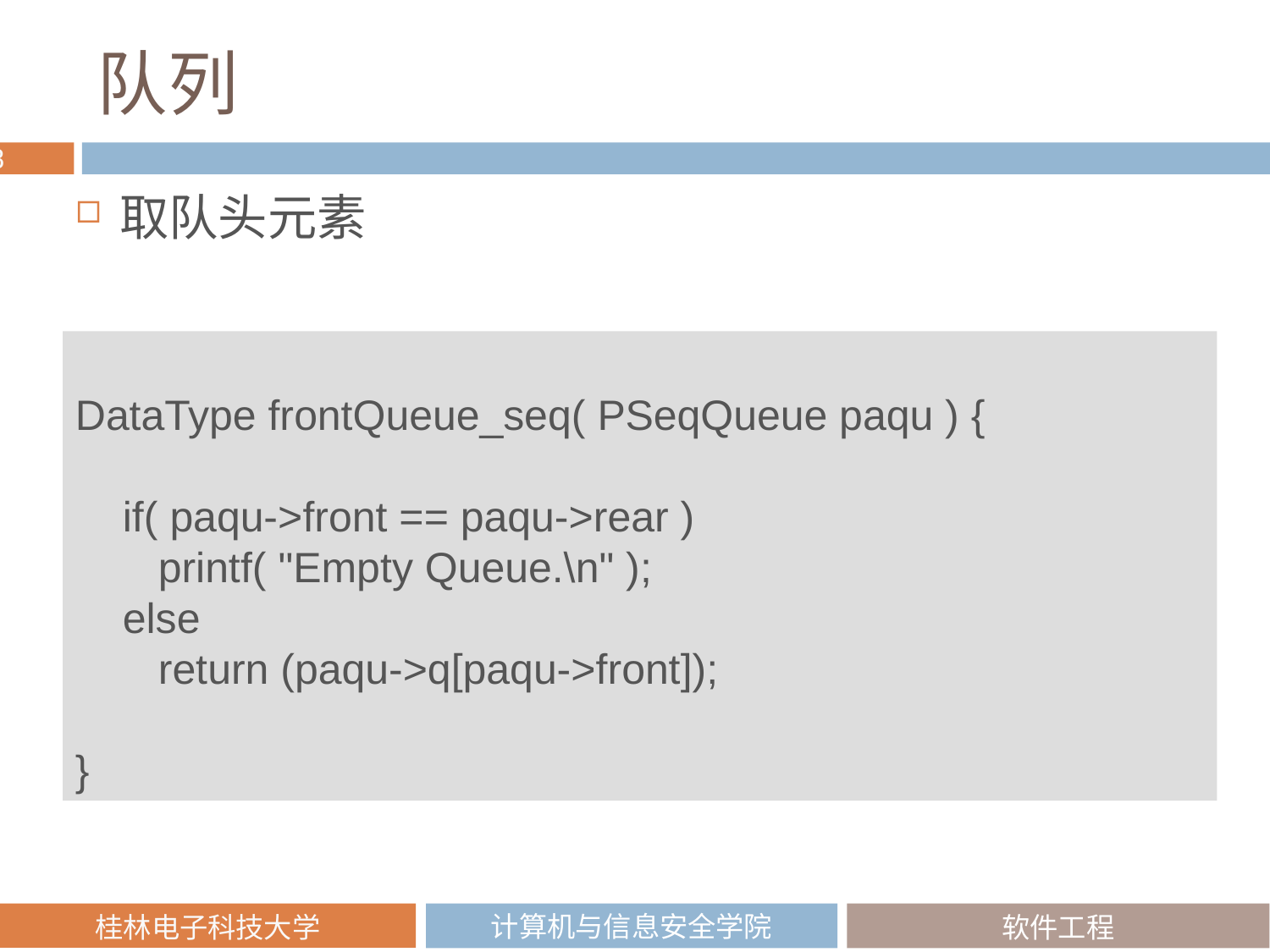

# 队列
取队头元素

DataType frontQueue_seq( PSeqQueue paqu ) {

    if( paqu->front == paqu->rear )
       printf( "Empty Queue.\n" );
    else
       return (paqu->q[paqu->front]);

}